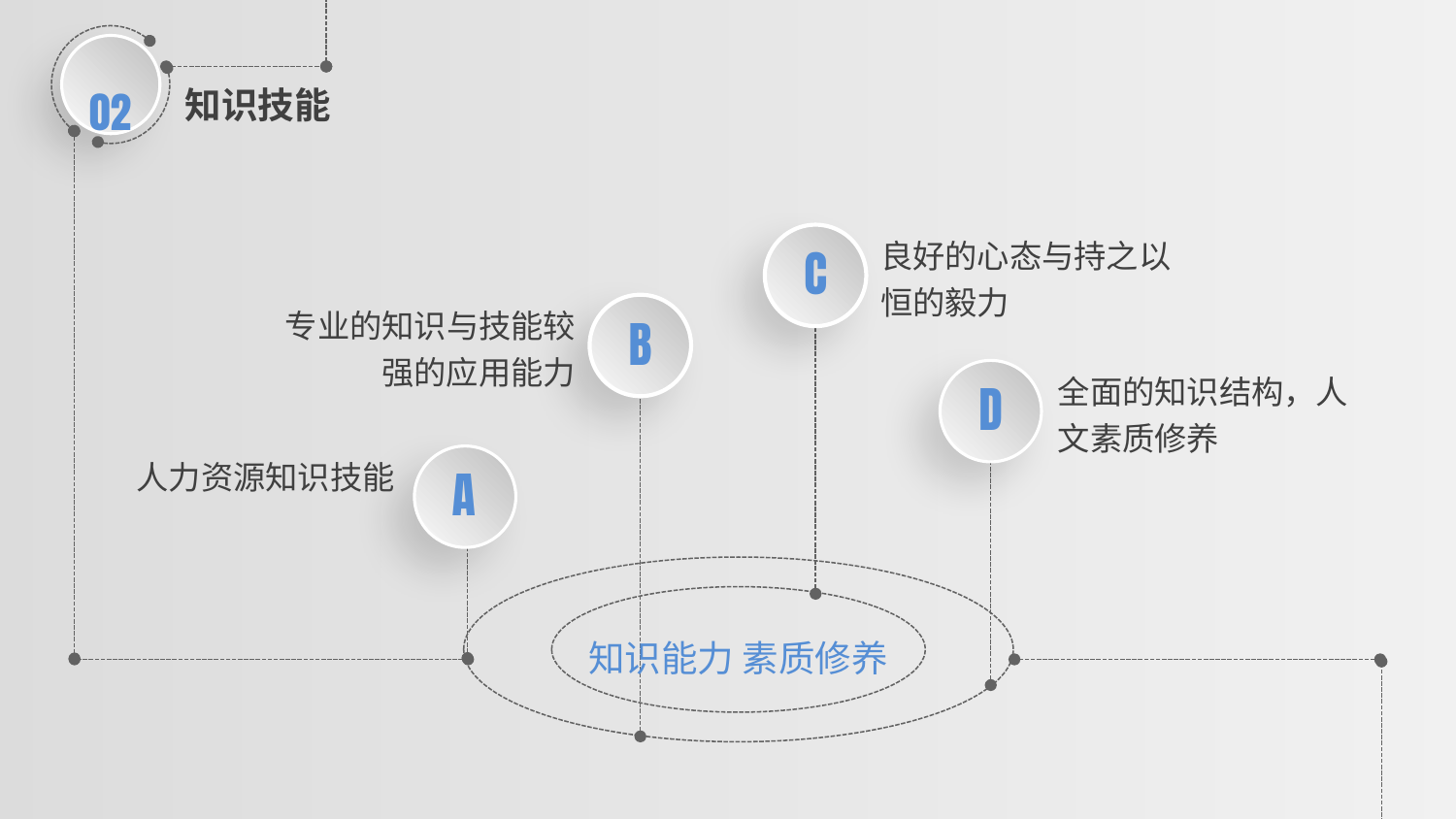

02
知识技能
良好的心态与持之以恒的毅力

C
专业的知识与技能较强的应用能力

B
全面的知识结构，人文素质修养

D
人力资源知识技能

A

知识能力 素质修养
延时符